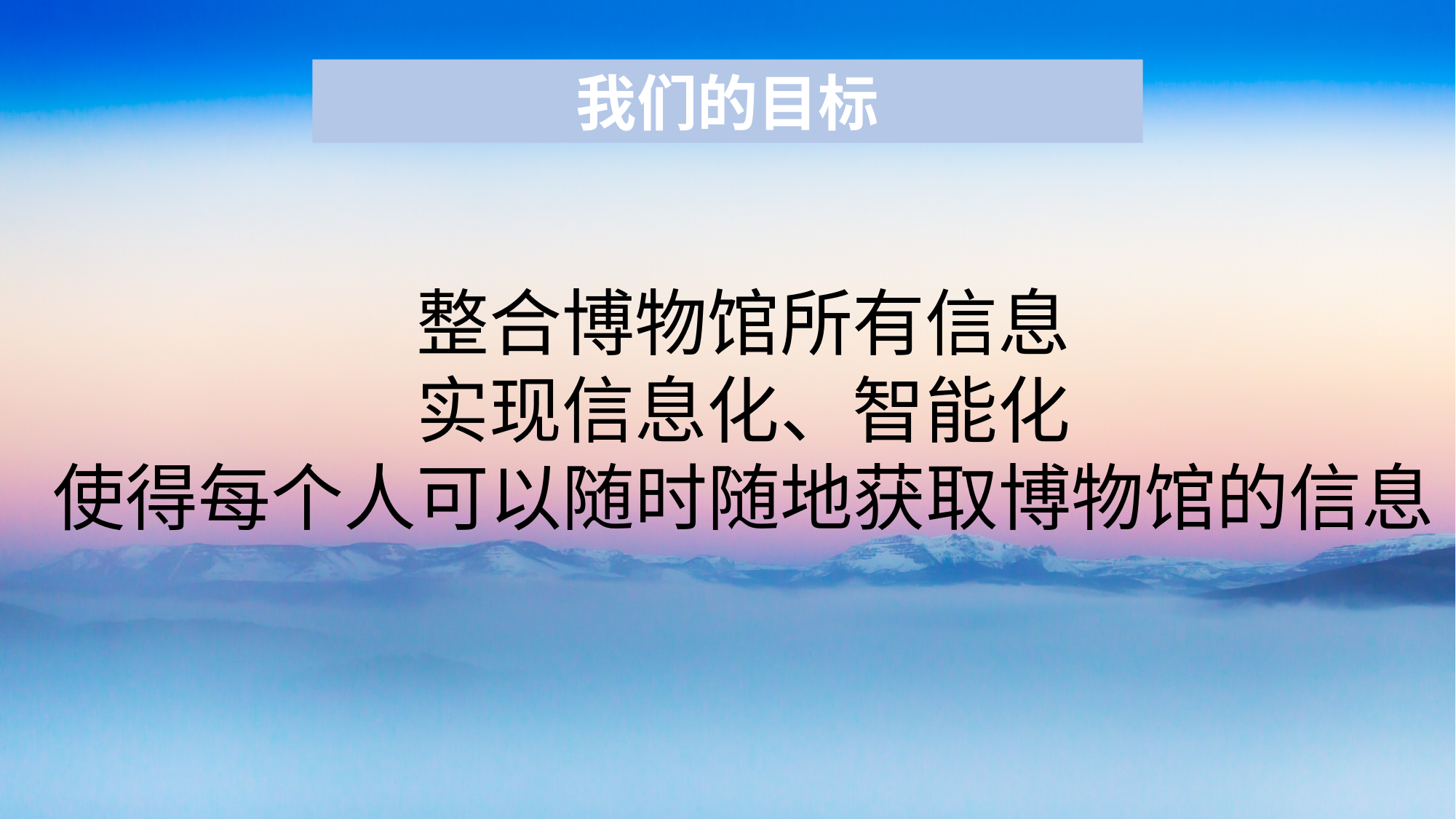

我们的目标
整合博物馆所有信息
实现信息化、智能化
使得每个人可以随时随地获取博物馆的信息